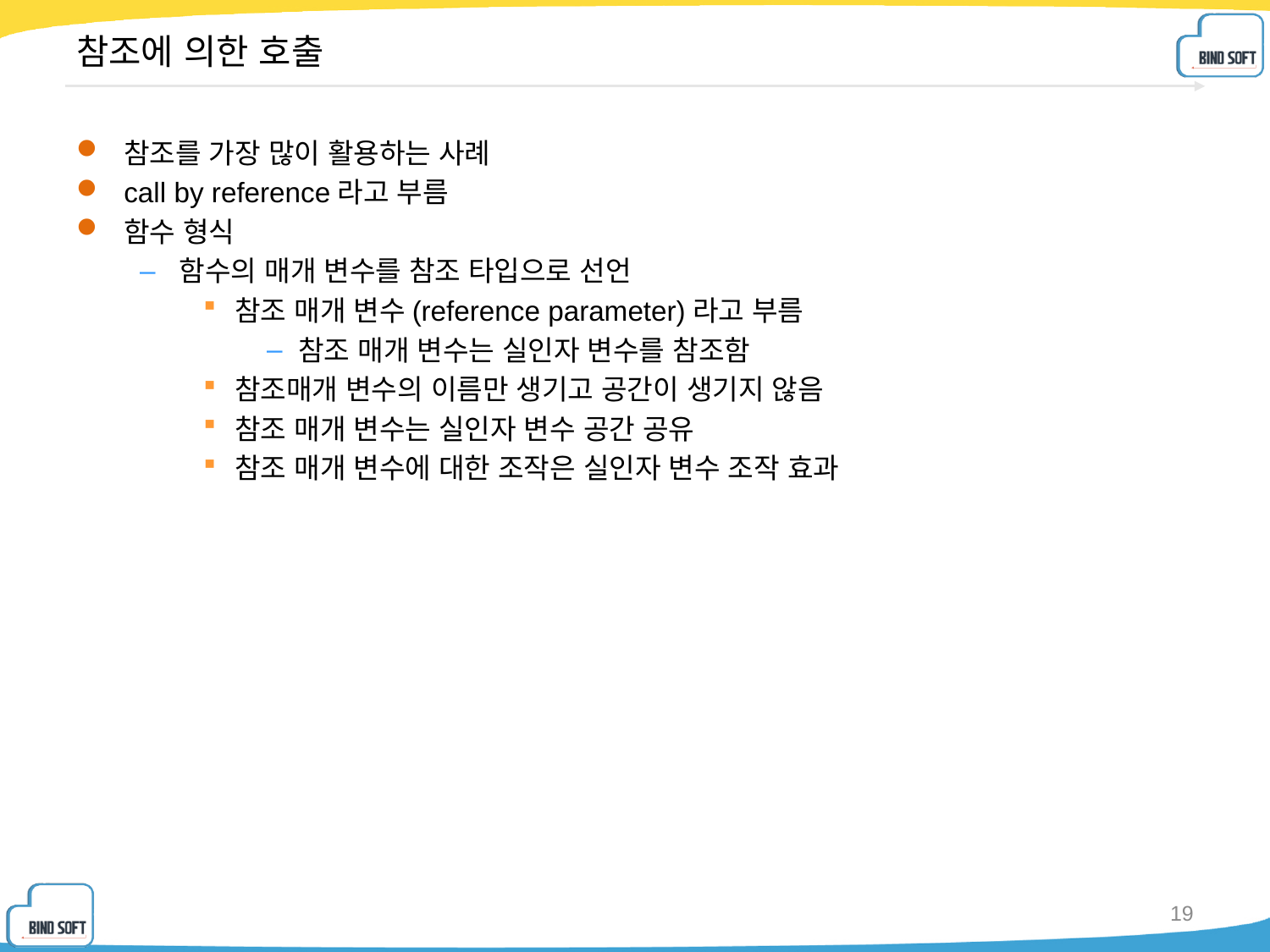

# 참조에 의한 호출
참조를 가장 많이 활용하는 사례
call by reference라고 부름
함수 형식
함수의 매개 변수를 참조 타입으로 선언
참조 매개 변수(reference parameter)라고 부름
참조 매개 변수는 실인자 변수를 참조함
참조매개 변수의 이름만 생기고 공간이 생기지 않음
참조 매개 변수는 실인자 변수 공간 공유
참조 매개 변수에 대한 조작은 실인자 변수 조작 효과

19